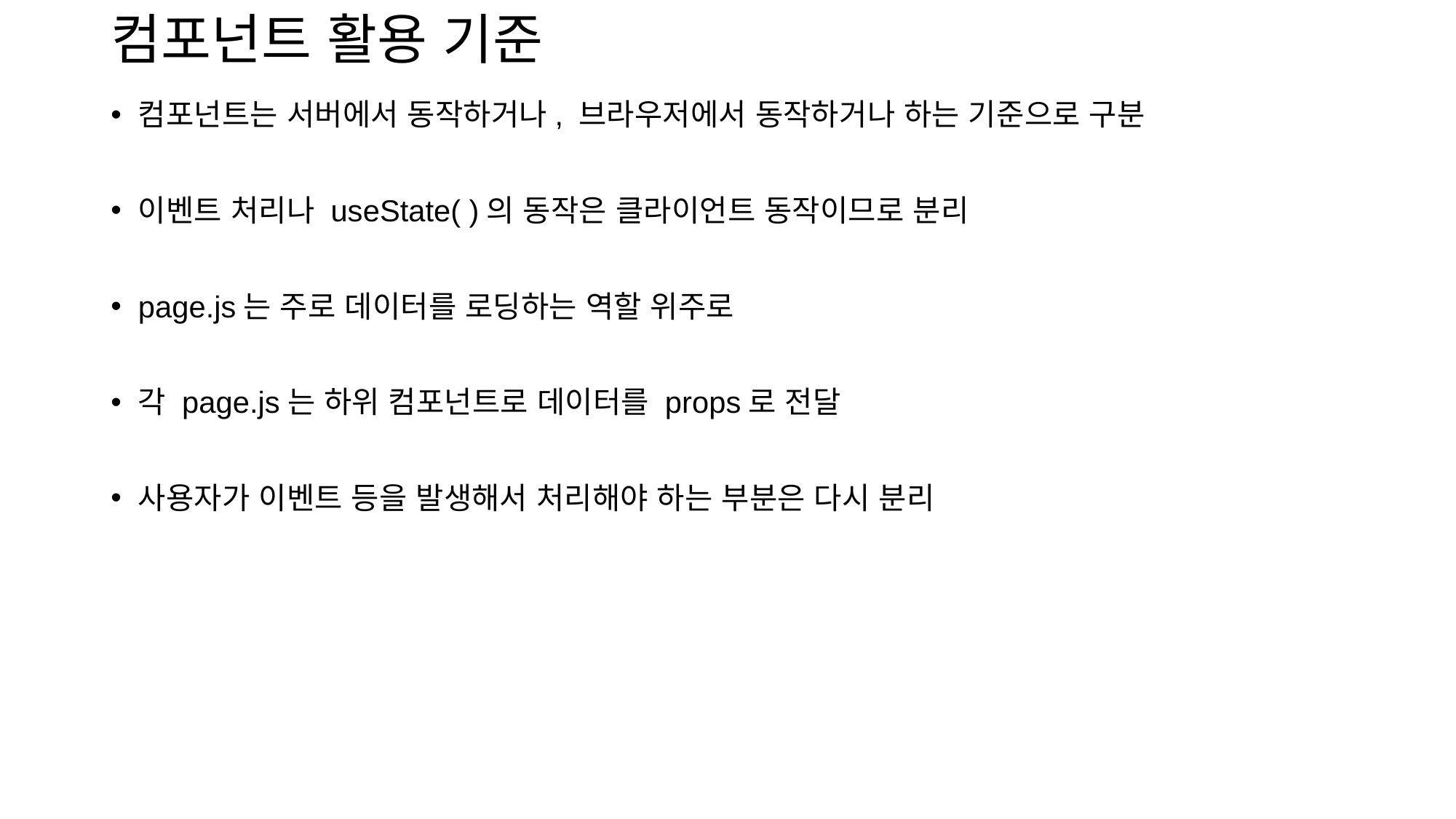

# 컴포넌트 활용 기준
컴포넌트는 서버에서 동작하거나, 브라우저에서 동작하거나 하는 기준으로 구분

이벤트 처리나 useState( )의 동작은 클라이언트 동작이므로 분리

page.js는 주로 데이터를 로딩하는 역할 위주로

각 page.js는 하위 컴포넌트로 데이터를 props로 전달

사용자가 이벤트 등을 발생해서 처리해야 하는 부분은 다시 분리